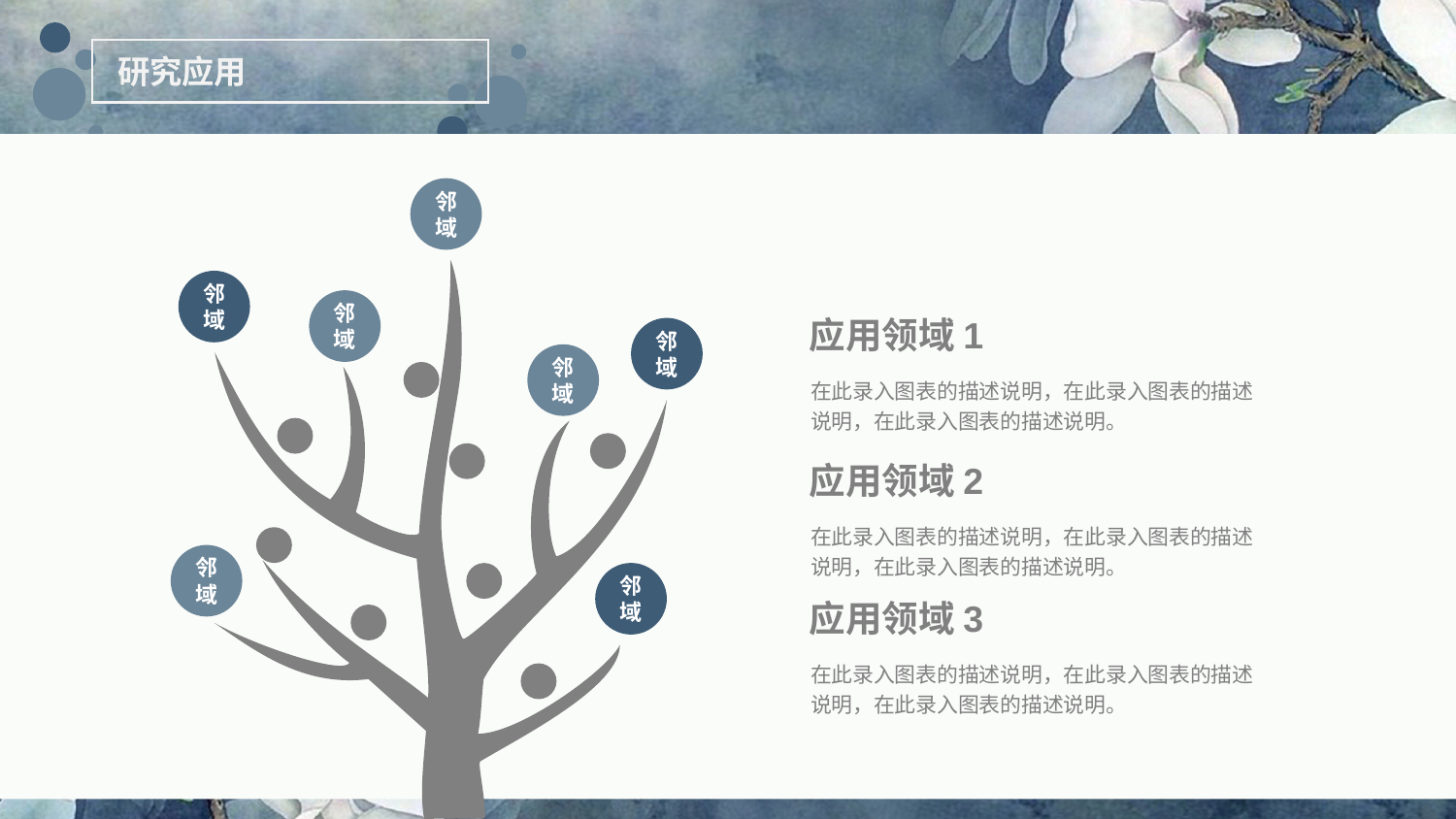

# 研究应用
邻域

邻域
邻域
应用领域1
邻域
邻域

在此录入图表的描述说明，在此录入图表的描述说明，在此录入图表的描述说明。

应用领域2
在此录入图表的描述说明，在此录入图表的描述说明，在此录入图表的描述说明。

邻域

邻域
应用领域3

在此录入图表的描述说明，在此录入图表的描述说明，在此录入图表的描述说明。